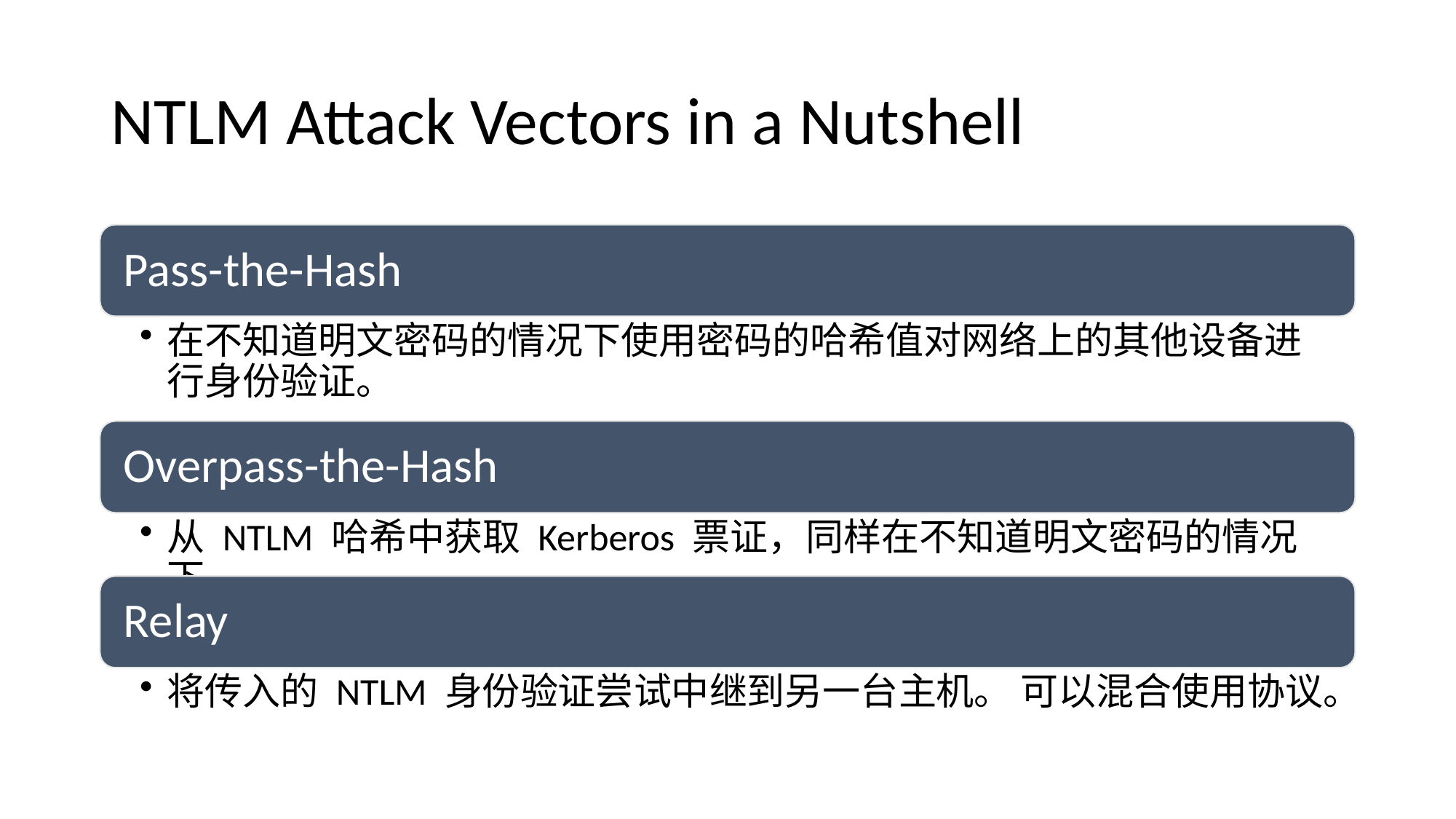

# NTLM Attack Vectors in a Nutshell
Pass-the-Hash
在不知道明文密码的情况下使用密码的哈希值对网络上的其他设备进行身份验证。
Overpass-the-Hash
从 NTLM 哈希中获取 Kerberos 票证，同样在不知道明文密码的情况下。
Relay
将传入的 NTLM 身份验证尝试中继到另一台主机。 可以混合使用协议。